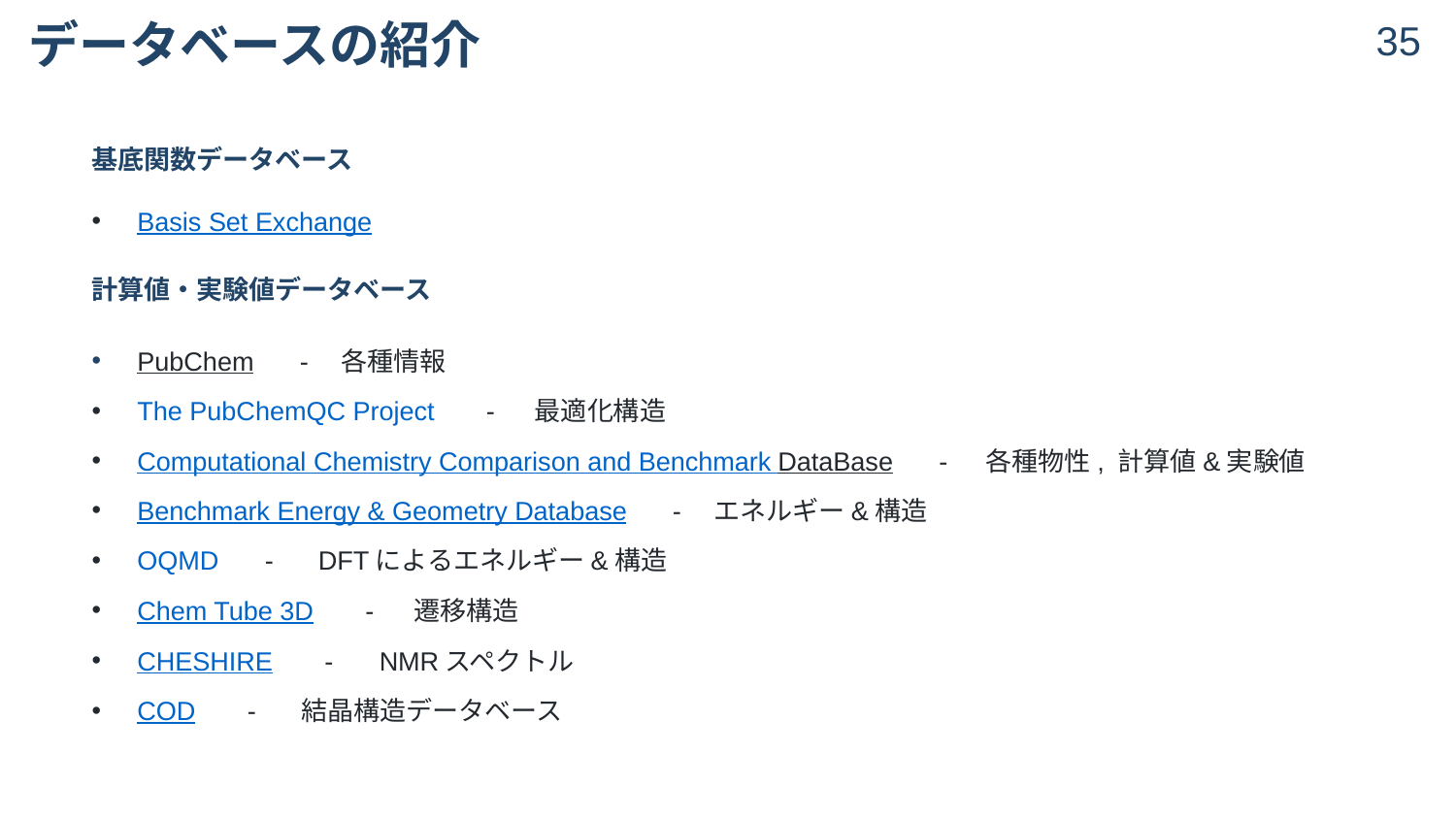

# データベースの紹介
35
基底関数データベース
Basis Set Exchange
計算値・実験値データベース
PubChem 　-　各種情報
The PubChemQC Project 　 - 　最適化構造
Computational Chemistry Comparison and Benchmark DataBase 　-　 各種物性, 計算値&実験値
Benchmark Energy & Geometry Database 　-　エネルギー&構造
OQMD 　-　 DFTによるエネルギー&構造
Chem Tube 3D 　 - 　遷移構造
CHESHIRE 　 - 　NMRスペクトル
COD 　 - 　 結晶構造データベース